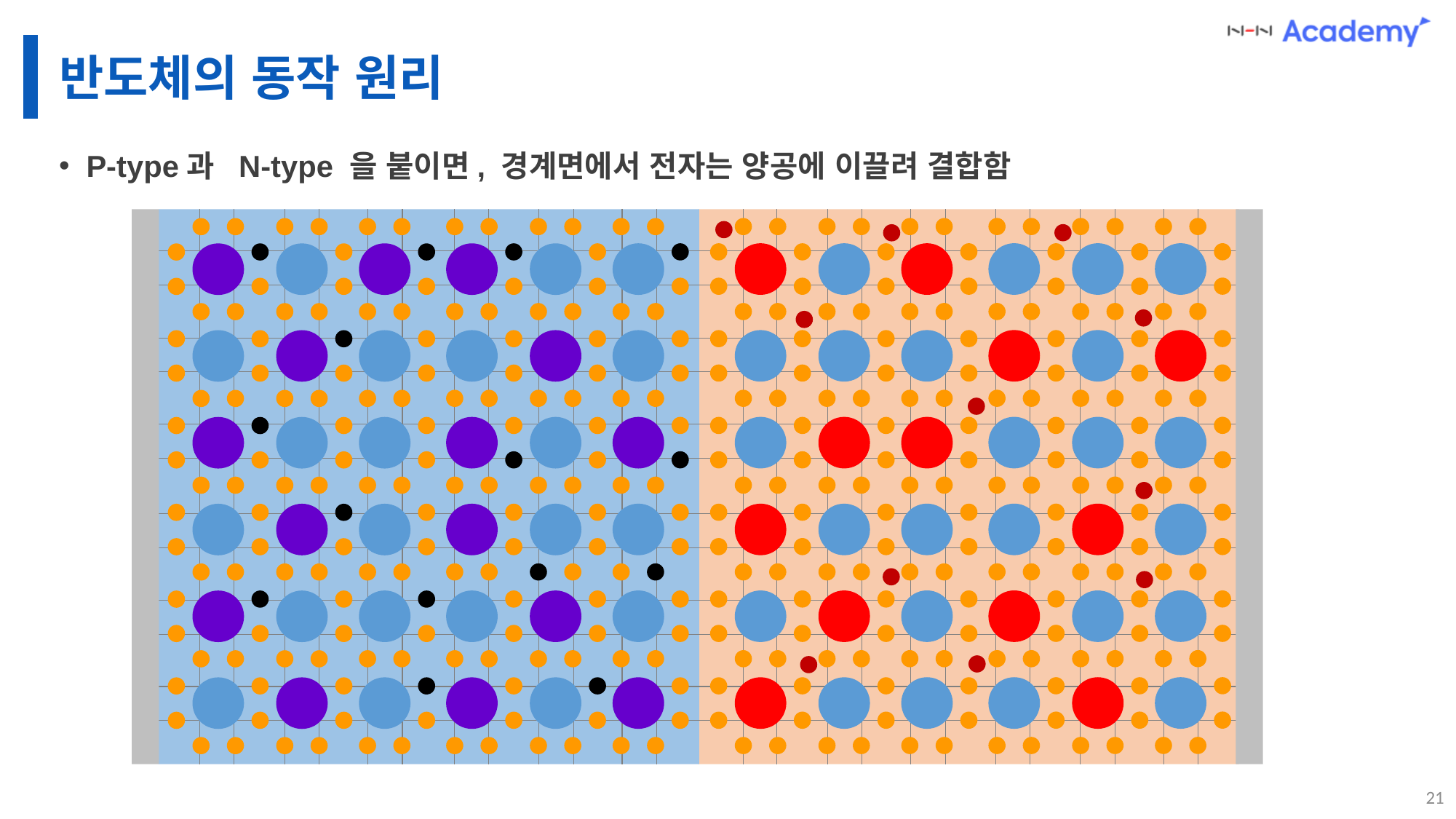

# 반도체의 동작 원리
P-type과  N-type 을 붙이면, 경계면에서 전자는 양공에 이끌려 결합함

21